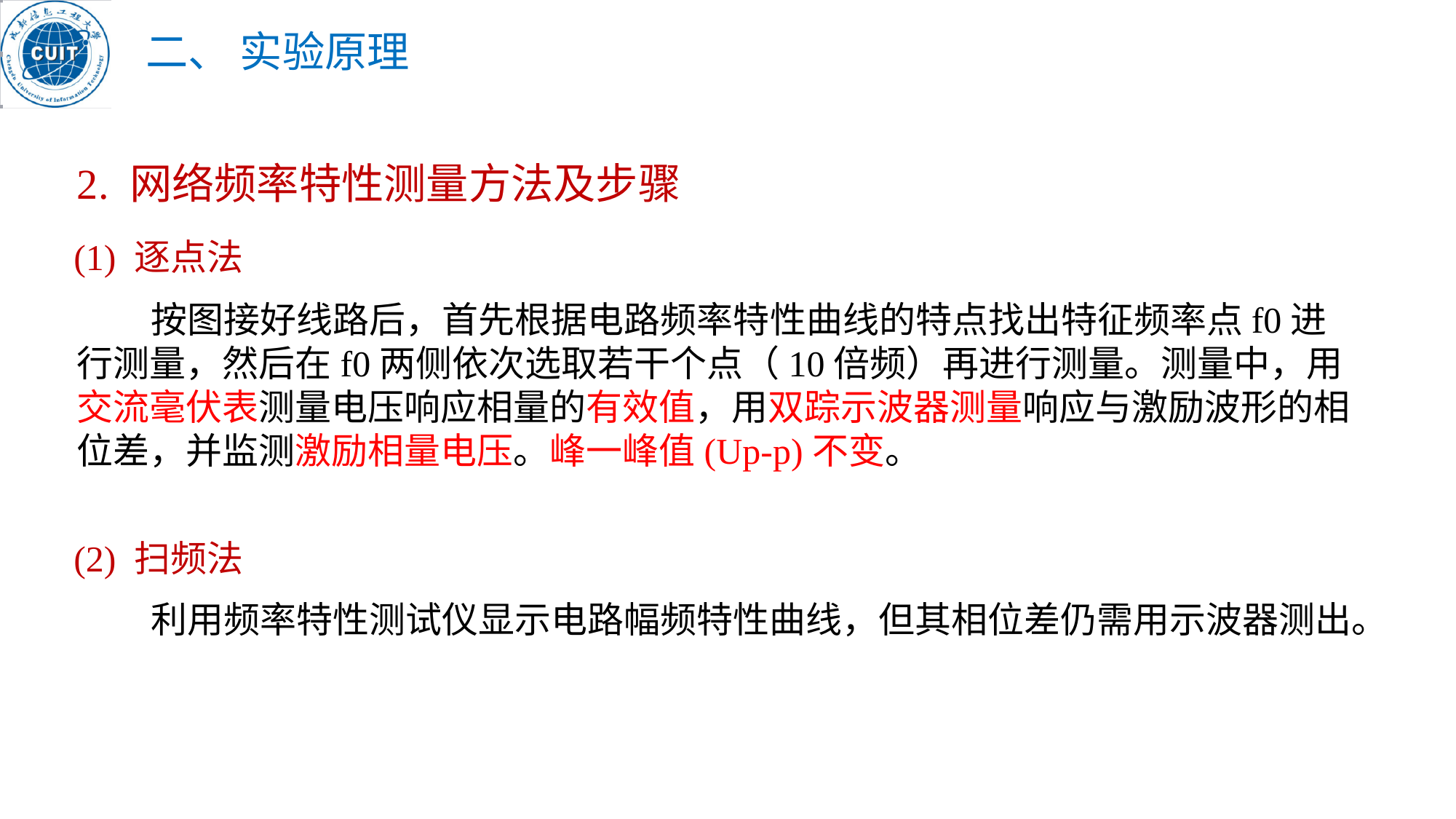

二、 实验原理
2. 网络频率特性测量方法及步骤
(1) 逐点法
        按图接好线路后，首先根据电路频率特性曲线的特点找出特征频率点f0进行测量，然后在f0两侧依次选取若干个点（10倍频）再进行测量。测量中，用交流毫伏表测量电压响应相量的有效值，用双踪示波器测量响应与激励波形的相位差，并监测激励相量电压。峰一峰值(Up-p)不变。
(2) 扫频法
        利用频率特性测试仪显示电路幅频特性曲线，但其相位差仍需用示波器测出。